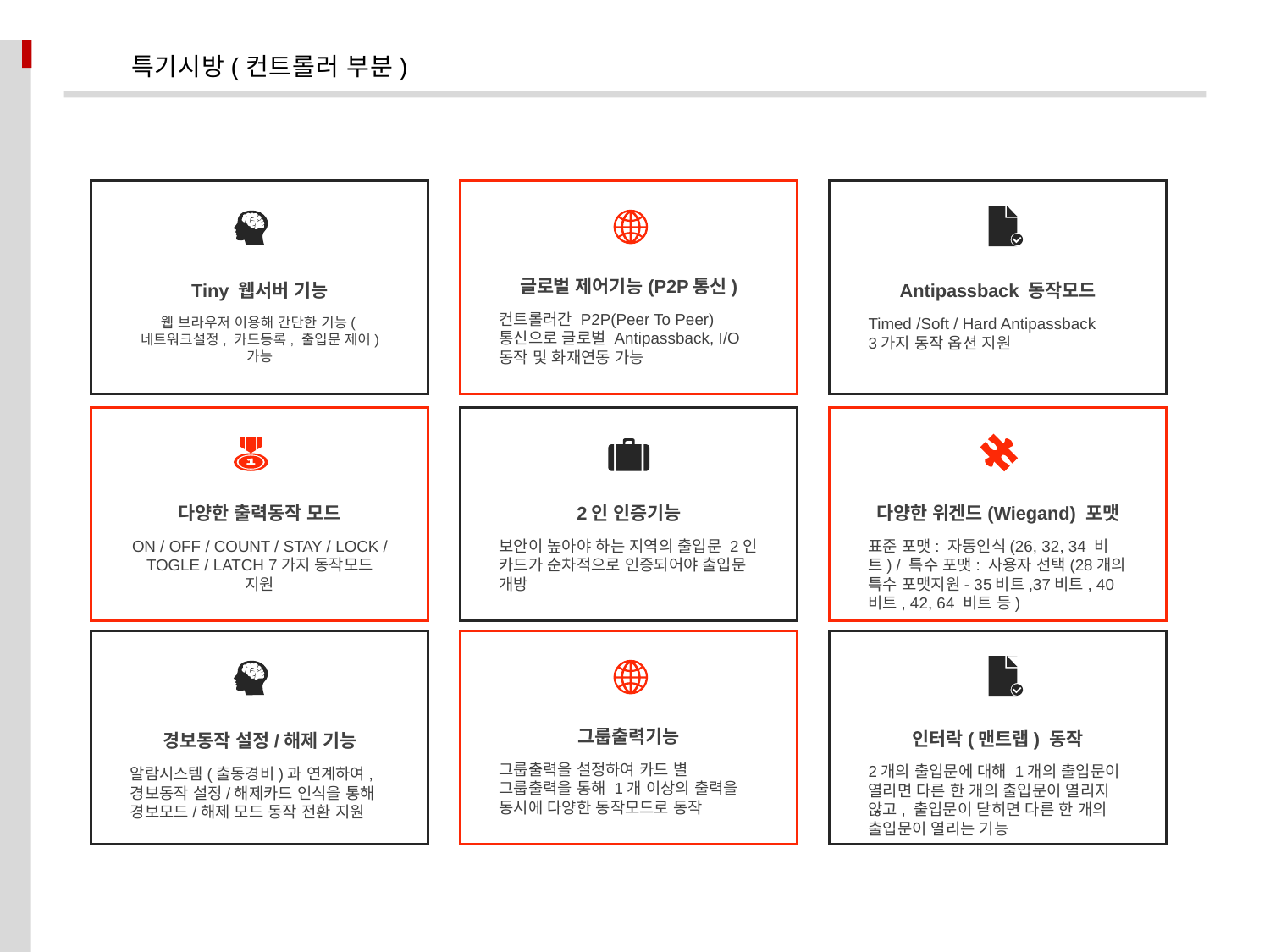

특기시방(컨트롤러 부분)

글로벌 제어기능(P2P통신)
컨트롤러간 P2P(Peer To Peer) 통신으로 글로벌 Antipassback, I/O 동작 및 화재연동 가능
Antipassback 동작모드
Timed /Soft / Hard Antipassback
3가지 동작 옵션 지원
Simple  Presentation
You can simply impress your audience and add a unique zing and appeal to your Presentations.
Tiny 웹서버 기능
웹 브라우저 이용해 간단한 기능(네트워크설정, 카드등록, 출입문 제어) 가능

다양한 출력동작 모드
ON / OFF / COUNT / STAY / LOCK / TOGLE / LATCH 7가지 동작모드 지원
다양한 위겐드(Wiegand) 포맷
표준 포맷: 자동인식(26, 32, 34 비트) / 특수 포맷: 사용자 선택(28개의 특수 포맷지원- 35비트,37비트, 40비트, 42, 64 비트 등)
2인 인증기능
보안이 높아야 하는 지역의 출입문 2인 카드가 순차적으로 인증되어야 출입문 개방

그룹출력기능
그룹출력을 설정하여 카드 별 그룹출력을 통해 1개 이상의 출력을 동시에 다양한 동작모드로 동작
인터락(맨트랩) 동작
2개의 출입문에 대해 1개의 출입문이 열리면 다른 한 개의 출입문이 열리지 않고, 출입문이 닫히면 다른 한 개의 출입문이 열리는 기능
경보동작 설정/해제 기능
알람시스템(출동경비)과 연계하여, 경보동작 설정/해제카드 인식을 통해 경보모드/해제 모드 동작 전환 지원
Simple  Presentation
You can simply impress your audience and add a unique zing and appeal to your Presentations.